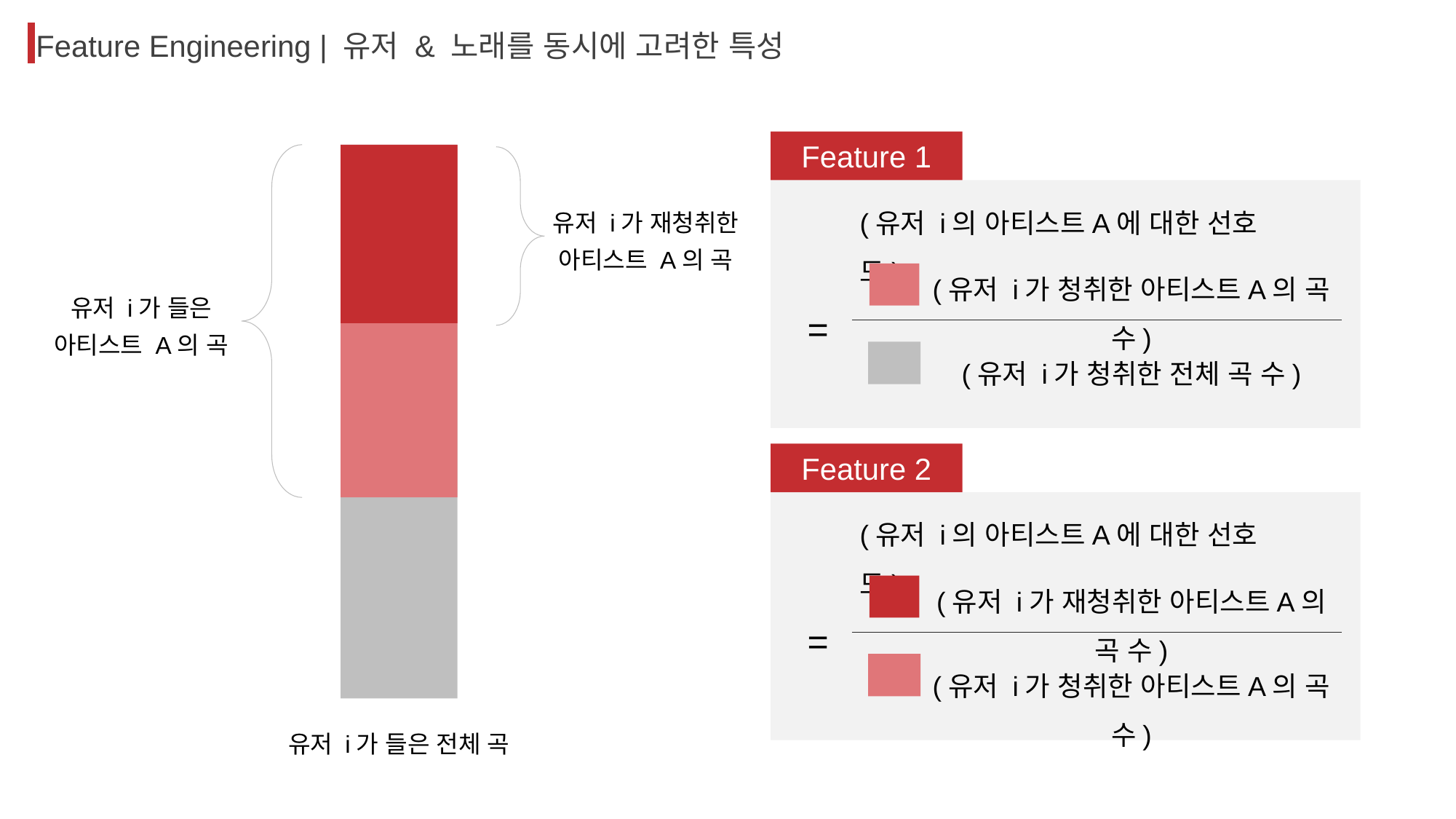

Feature Engineering | 유저 & 노래를 동시에 고려한 특성
Feature 1

유저 i가 재청취한
아티스트 A의 곡
유저 i가 들은
아티스트 A의 곡
유저 i가 들은 전체 곡

(유저 i의 아티스트A에 대한 선호도)
(유저 i가 청취한 아티스트A의 곡 수)

=
(유저 i가 청취한 전체 곡 수)

Feature 2

(유저 i의 아티스트A에 대한 선호도)
(유저 i가 재청취한 아티스트A의 곡 수)

=
(유저 i가 청취한 아티스트A의 곡 수)